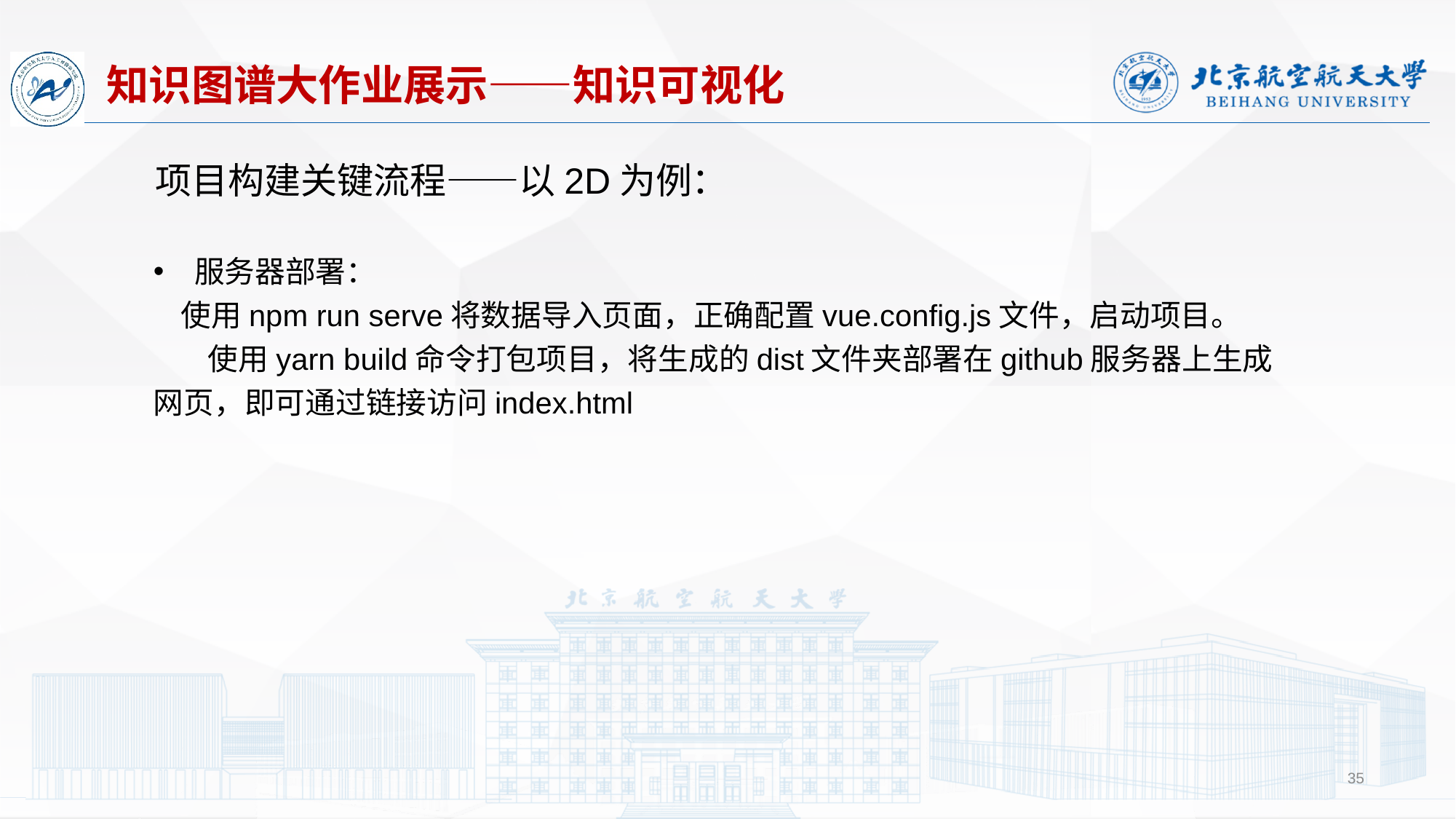

知识图谱大作业展示——知识可视化
项目构建关键流程——以2D为例：
服务器部署：
   使用npm run serve将数据导入页面，正确配置vue.config.js文件，启动项目。
使用yarn build命令打包项目，将生成的dist文件夹部署在github服务器上生成网页，即可通过链接访问index.html

35